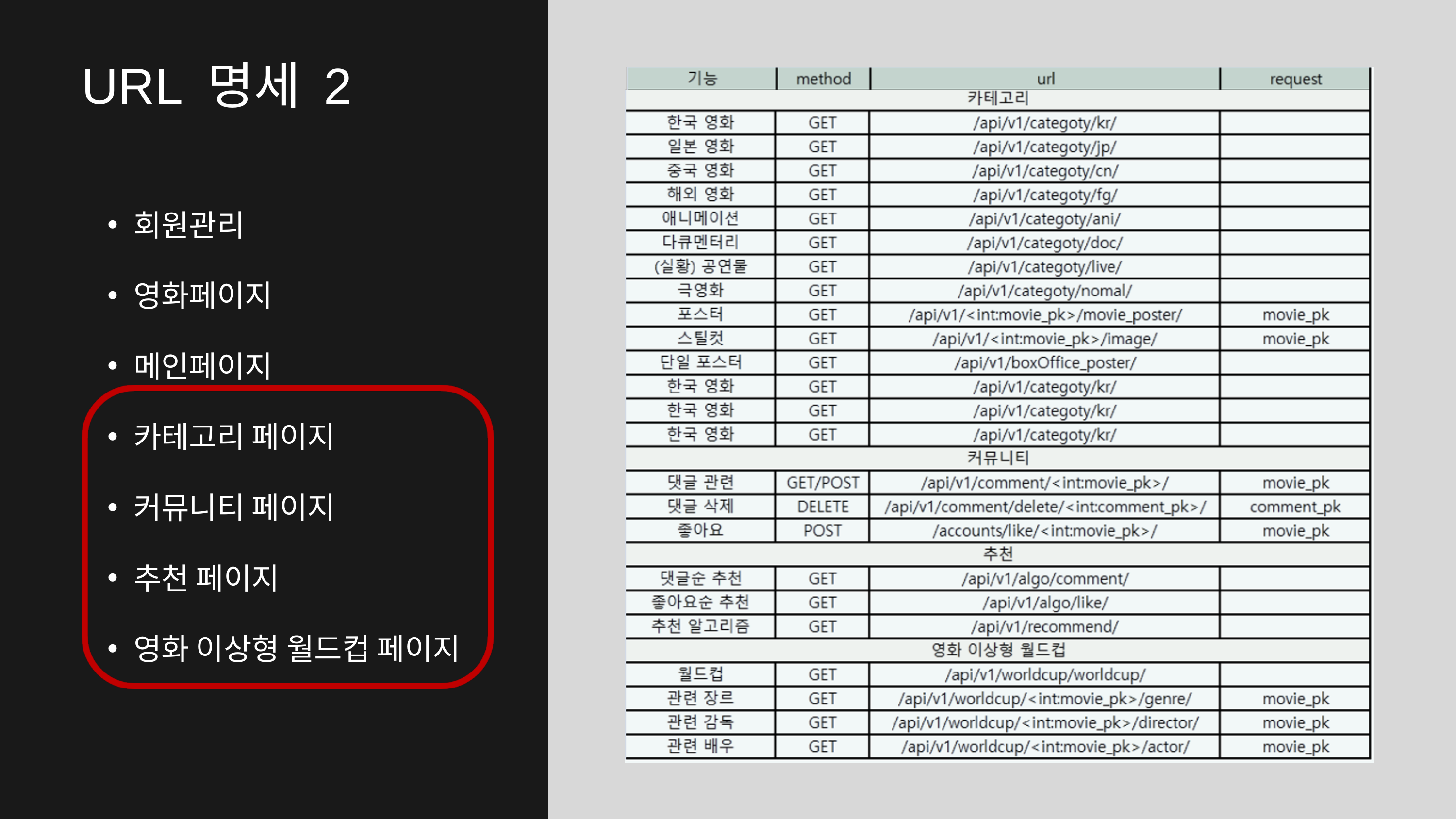

URL 명세 2

회원관리
영화페이지
메인페이지
카테고리 페이지
커뮤니티 페이지
추천 페이지
영화 이상형 월드컵 페이지